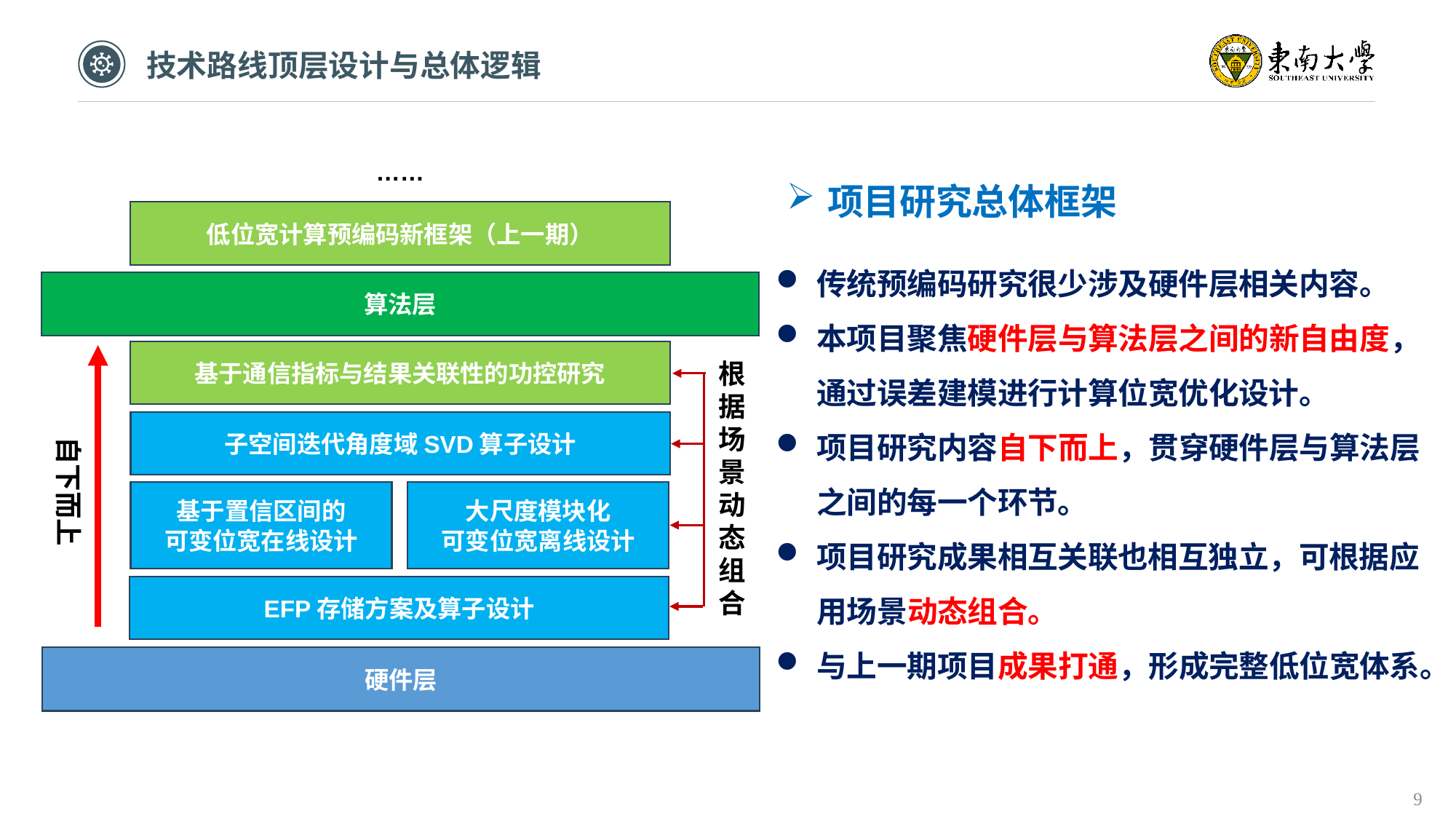

技术路线顶层设计与总体逻辑
……
低位宽计算预编码新框架（上一期）
算法层
基于通信指标与结果关联性的功控研究
自下而上
子空间迭代角度域SVD算子设计
基于置信区间的
可变位宽在线设计
EFP存储方案及算子设计
硬件层
根据场景
动态组合
大尺度模块化
可变位宽离线设计
项目研究总体框架
传统预编码研究很少涉及硬件层相关内容。
本项目聚焦硬件层与算法层之间的新自由度，通过误差建模进行计算位宽优化设计。
项目研究内容自下而上，贯穿硬件层与算法层之间的每一个环节。
项目研究成果相互关联也相互独立，可根据应用场景动态组合。
与上一期项目成果打通，形成完整低位宽体系。